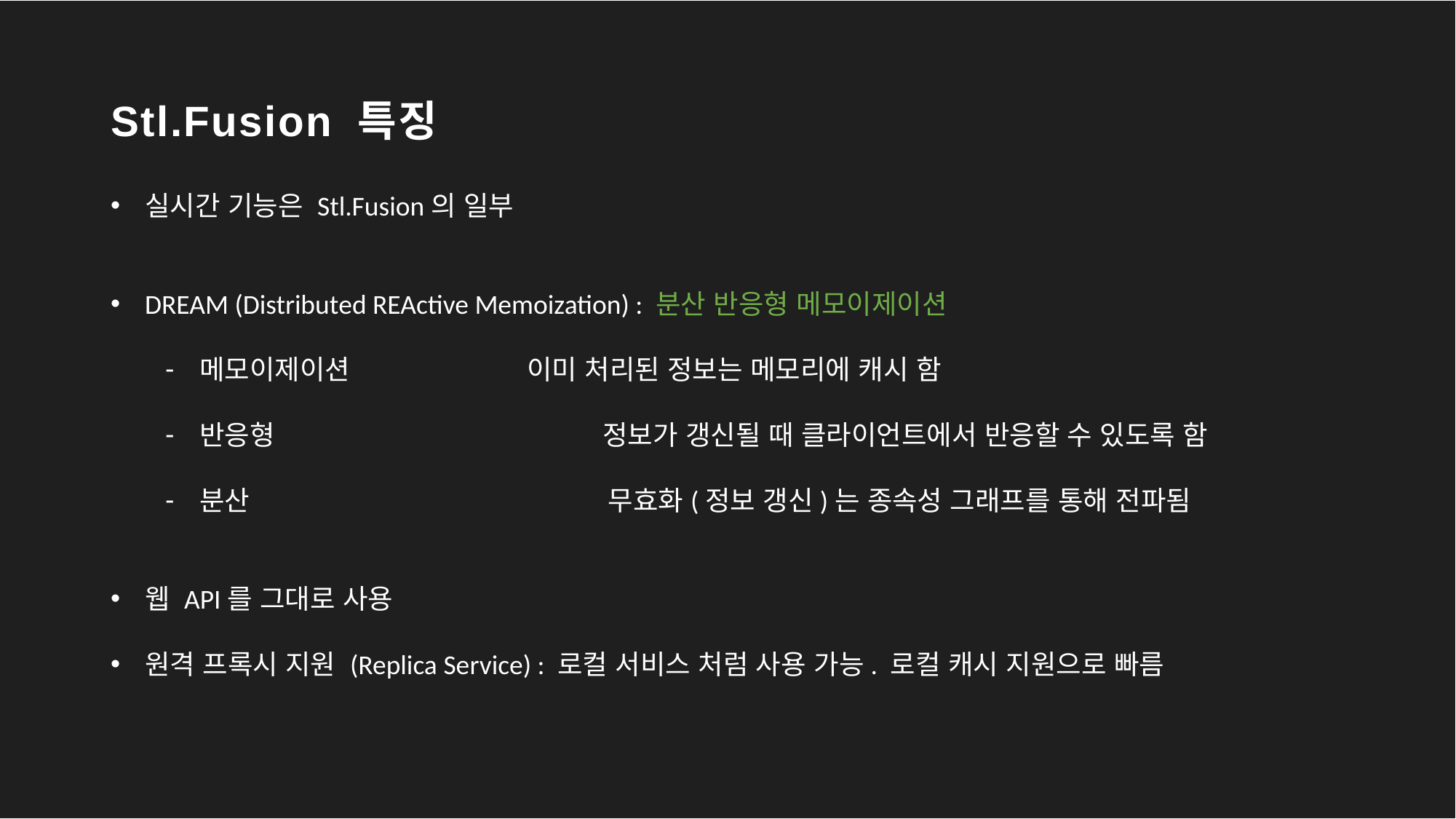

# Stl.Fusion 특징
실시간 기능은 Stl.Fusion의 일부

DREAM (Distributed REActive Memoization) : 분산 반응형 메모이제이션

메모이제이션		이미 처리된 정보는 메모리에 캐시 함

반응형                                           정보가 갱신될 때 클라이언트에서 반응할 수 있도록 함

분산                                               무효화(정보 갱신)는 종속성 그래프를 통해 전파됨

웹 API를 그대로 사용

원격 프록시 지원 (Replica Service) : 로컬 서비스 처럼 사용 가능. 로컬 캐시 지원으로 빠름